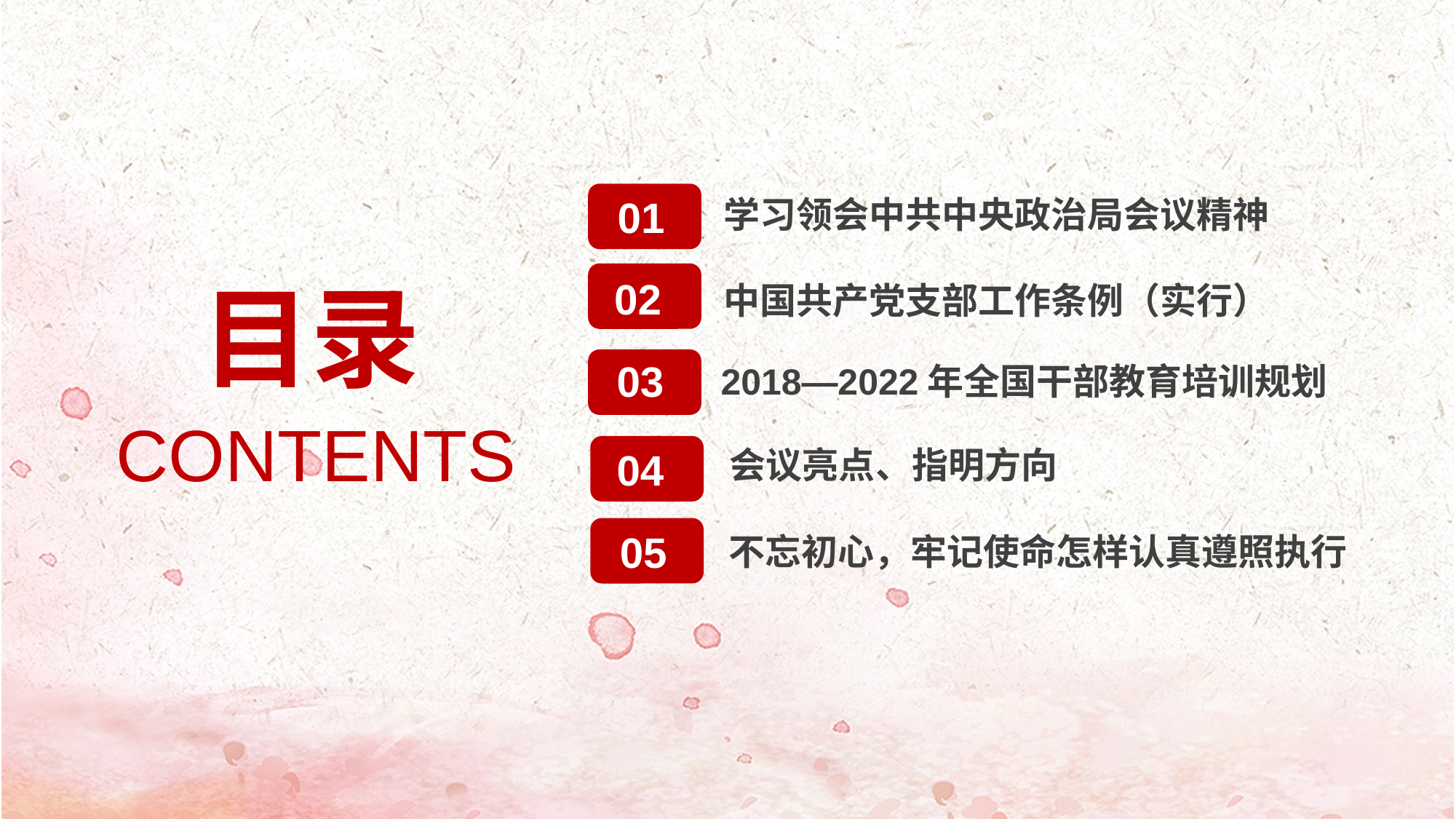

01
学习领会中共中央政治局会议精神
目录

02
中国共产党支部工作条例（实行）
03

2018—2022年全国干部教育培训规划
CONTENTS

会议亮点、指明方向
04

05
不忘初心，牢记使命怎样认真遵照执行